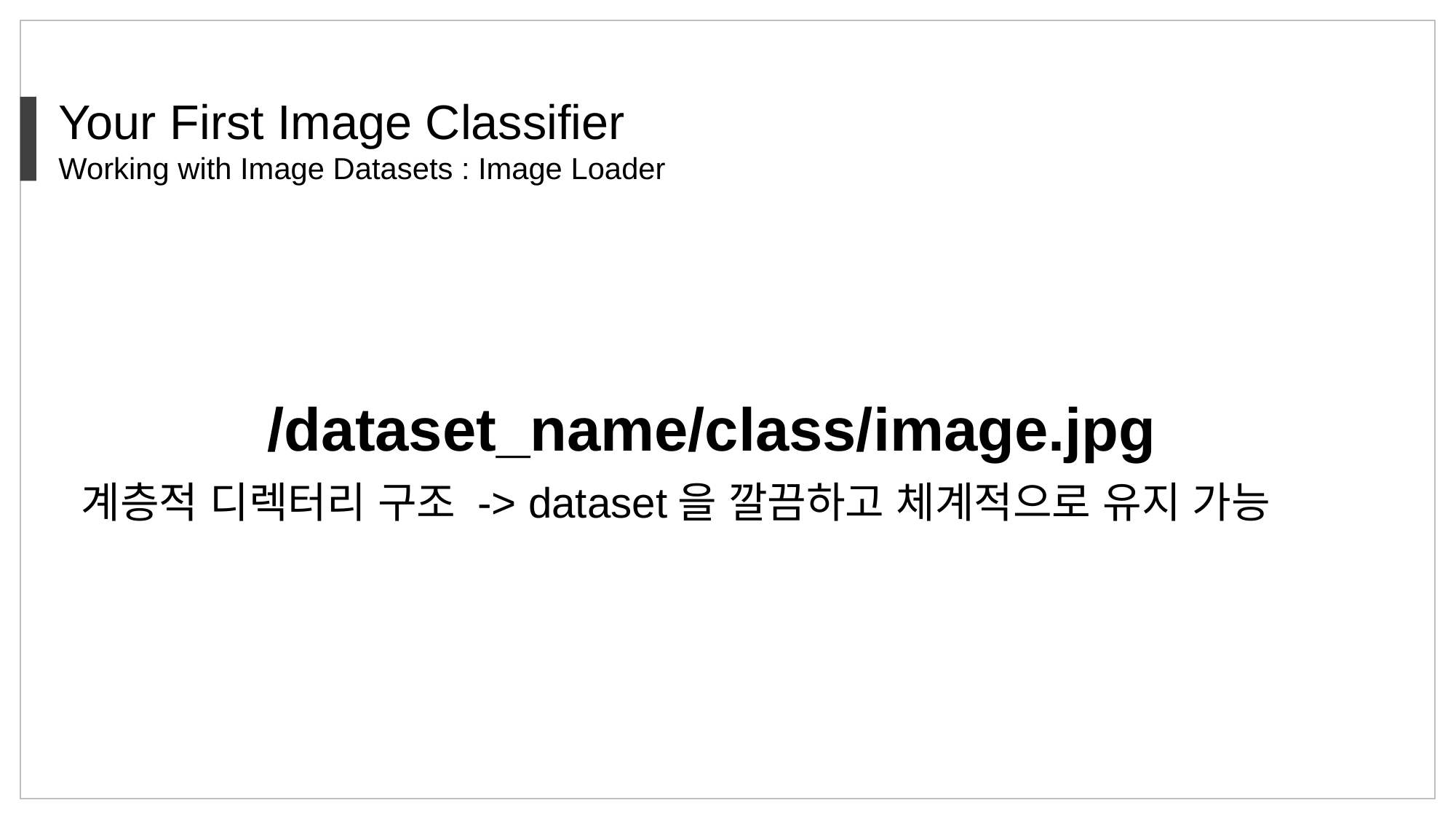

Your First Image Classifier
Working with Image Datasets : Image Loader

/dataset_name/class/image.jpg
계층적 디렉터리 구조 -> dataset을 깔끔하고 체계적으로 유지 가능